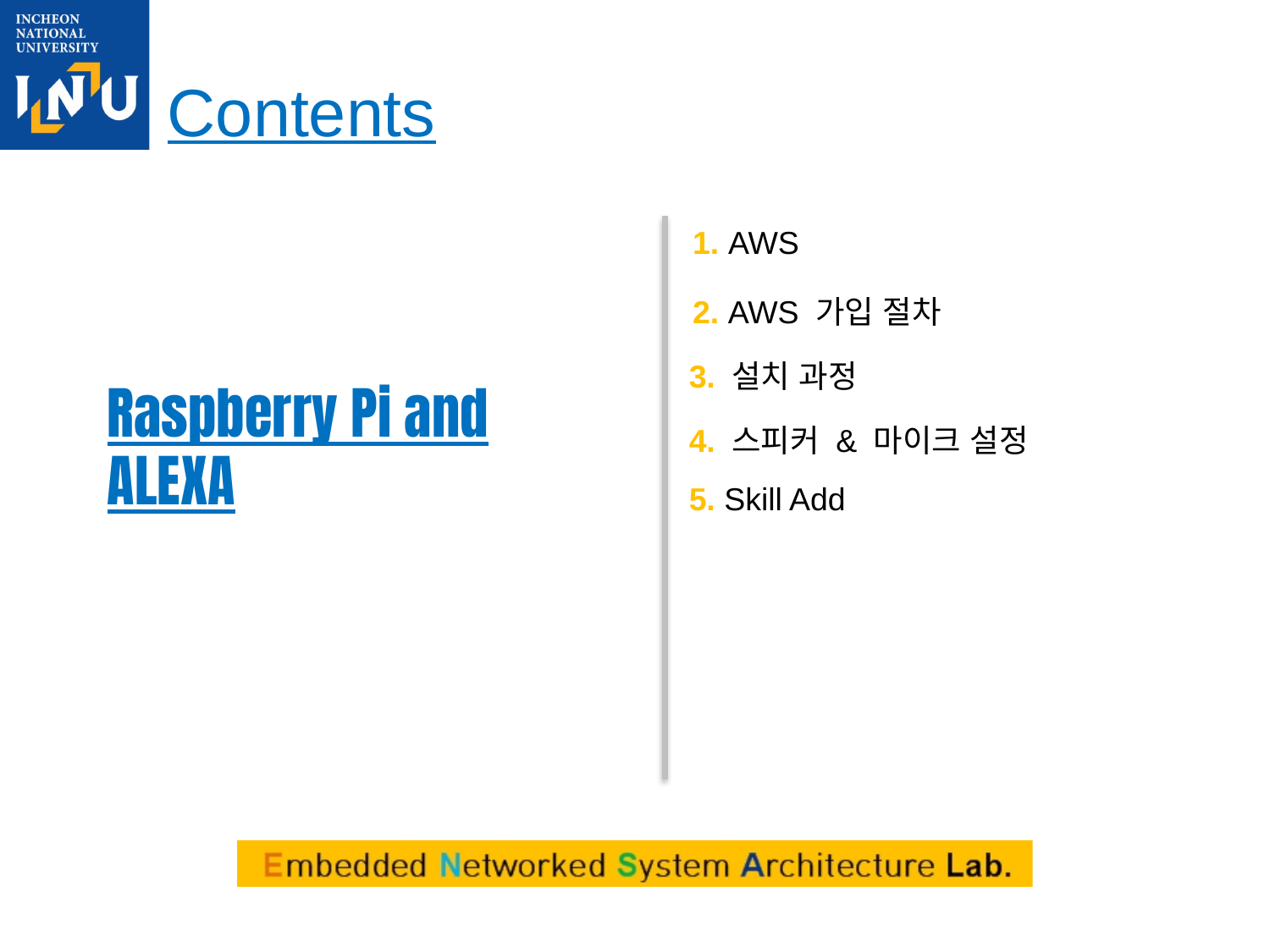

# Contents
1. AWS
2. AWS 가입 절차
3. 설치 과정
Raspberry Pi and ALEXA
4. 스피커 & 마이크 설정
5. Skill Add